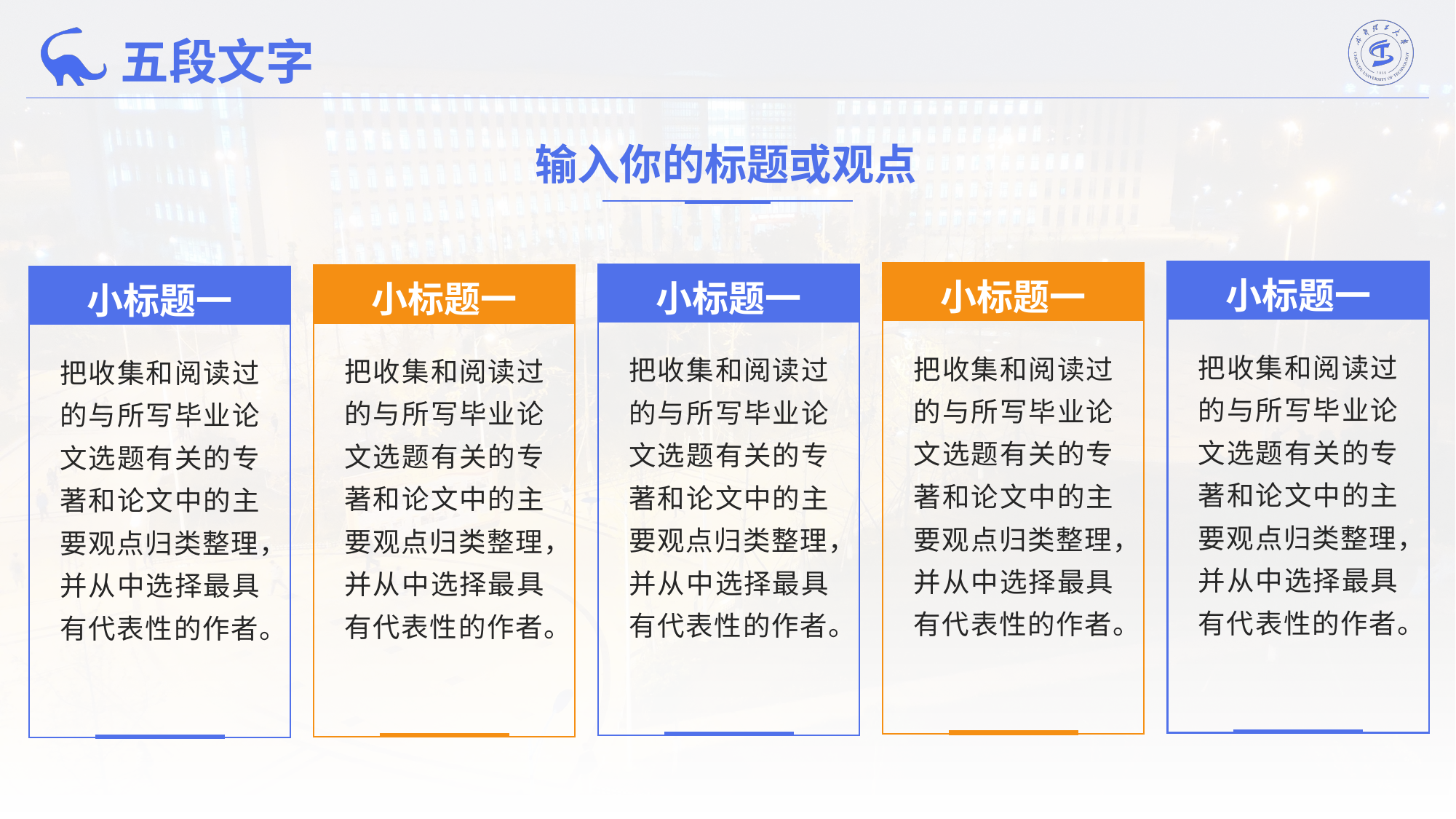

五段文字
输入你的标题或观点
小标题一

把收集和阅读过的与所写毕业论文选题有关的专著和论文中的主要观点归类整理，并从中选择最具有代表性的作者。
小标题一

把收集和阅读过的与所写毕业论文选题有关的专著和论文中的主要观点归类整理，并从中选择最具有代表性的作者。
小标题一

把收集和阅读过的与所写毕业论文选题有关的专著和论文中的主要观点归类整理，并从中选择最具有代表性的作者。
小标题一

把收集和阅读过的与所写毕业论文选题有关的专著和论文中的主要观点归类整理，并从中选择最具有代表性的作者。
小标题一

把收集和阅读过的与所写毕业论文选题有关的专著和论文中的主要观点归类整理，并从中选择最具有代表性的作者。